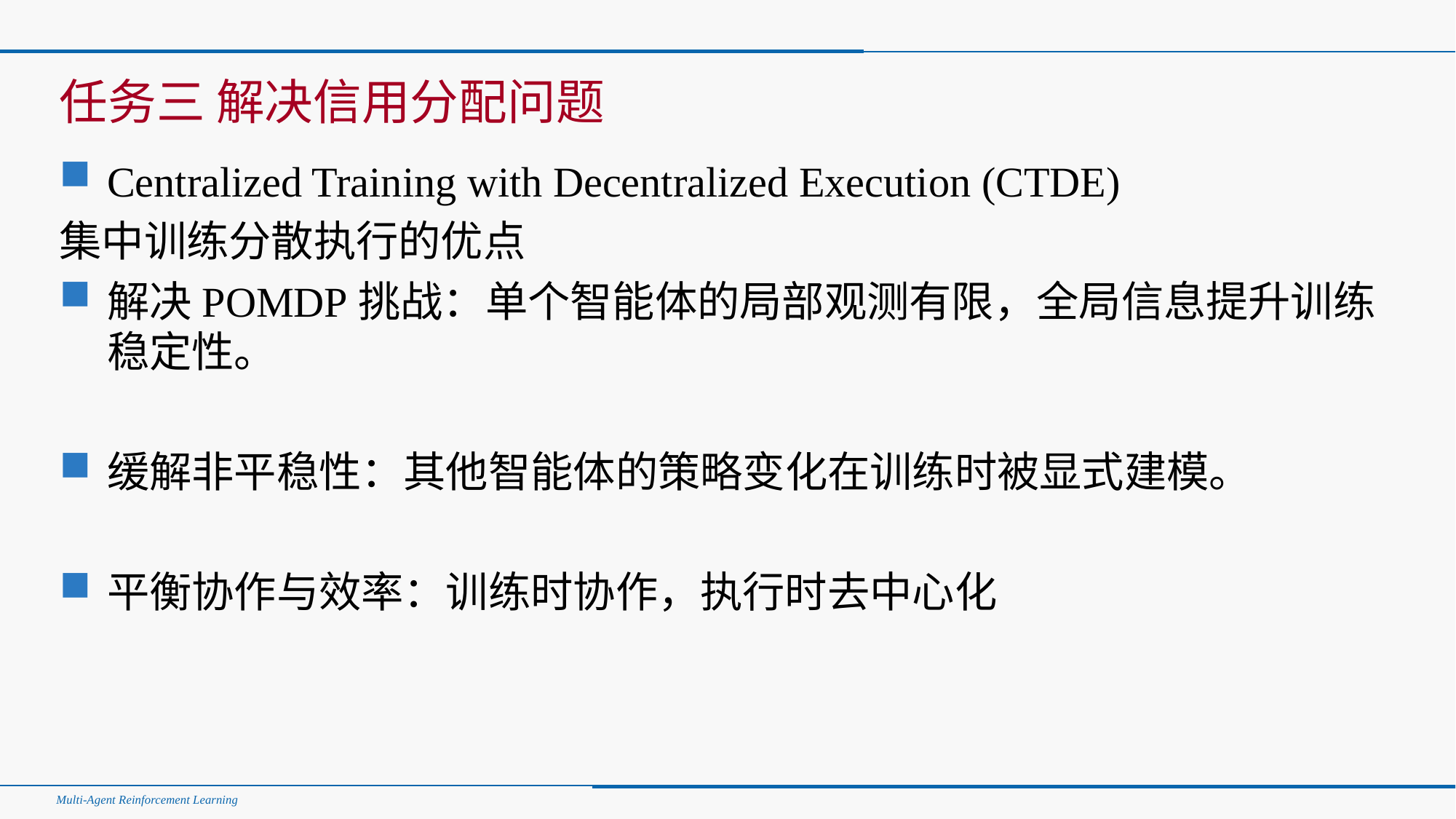

#
任务三 解决信用分配问题
Centralized Training with Decentralized Execution (CTDE)
集中训练分散执行的优点
解决POMDP挑战：单个智能体的局部观测有限，全局信息提升训练稳定性。

缓解非平稳性：其他智能体的策略变化在训练时被显式建模。

平衡协作与效率：训练时协作，执行时去中心化
42